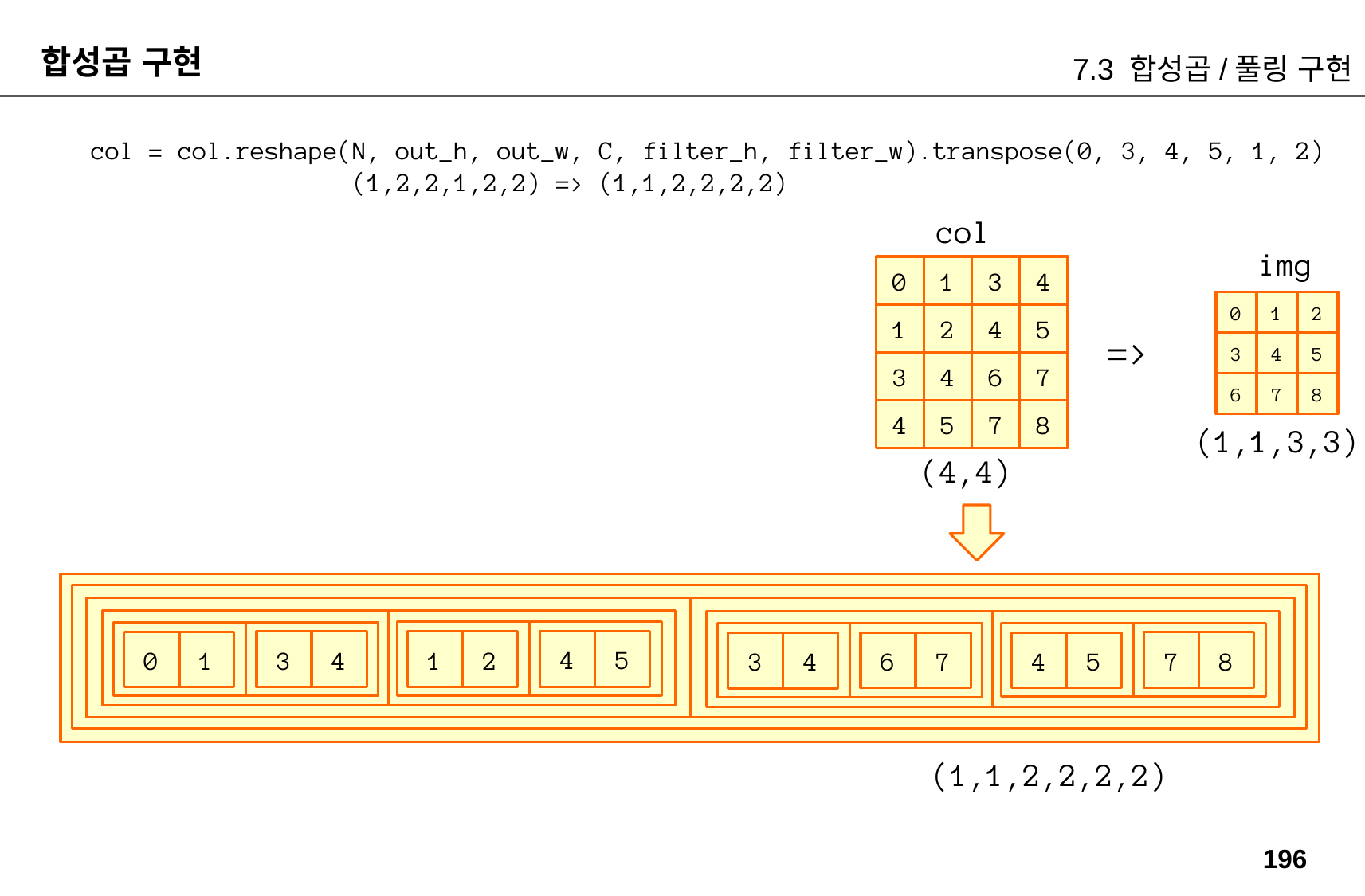

합성곱 구현
7.3 합성곱/풀링 구현
col = col.reshape(N, out_h, out_w, C, filter_h, filter_w).transpose(0, 3, 4, 5, 1, 2)
                  (1,2,2,1,2,2) => (1,1,2,2,2,2)
col
img
0
1
3
4
0
1
2
1
2
4
5
=>
3
4
5
3
4
6
7
6
7
8
4
5
7
8
(1,1,3,3)
(4,4)

4
5
3
4
1
2
0
1
7
8
6
7
4
5
3
4
(1,1,2,2,2,2)